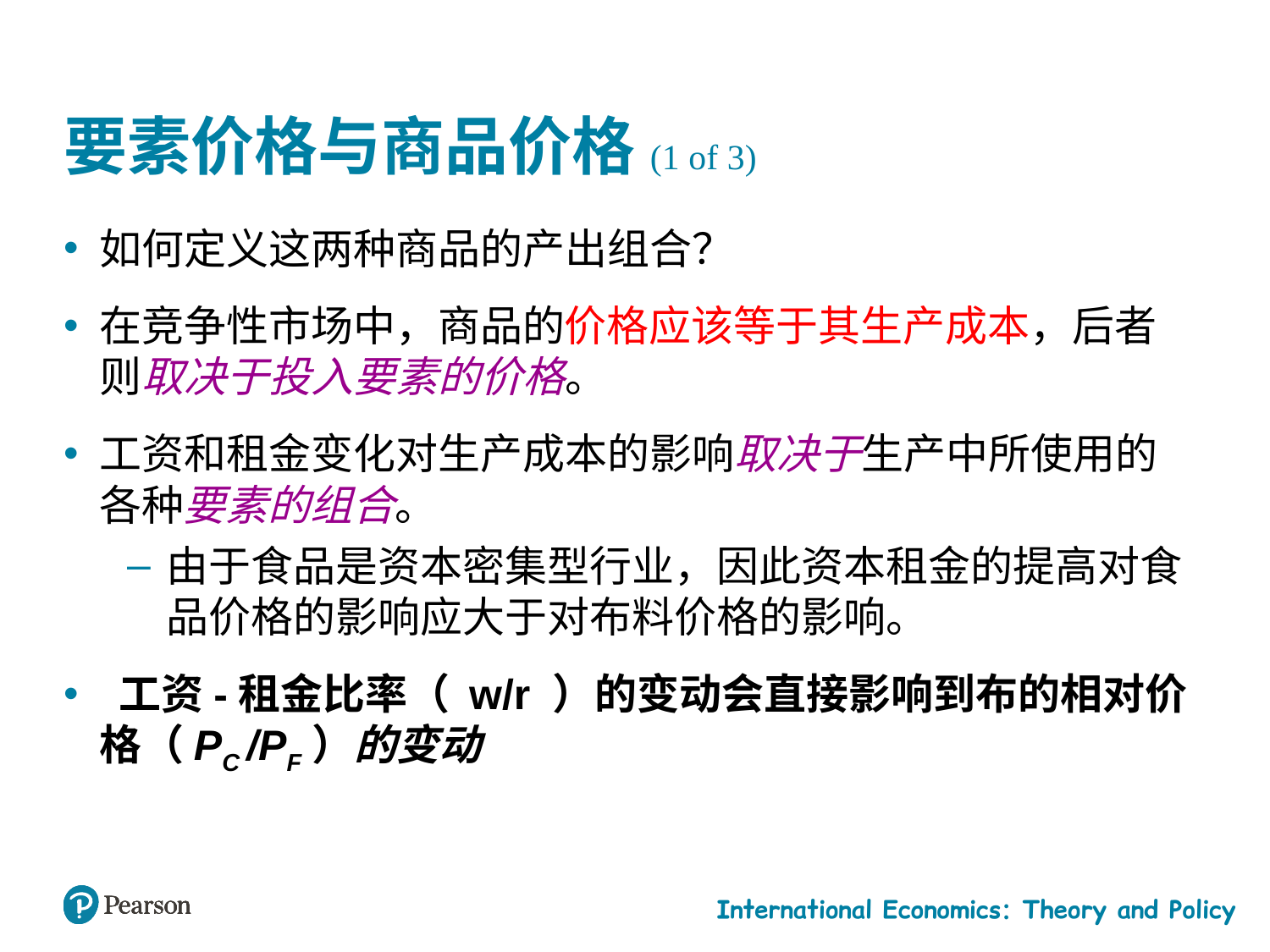

# 要素价格与商品价格(1 of 3)
如何定义这两种商品的产出组合？
在竞争性市场中，商品的价格应该等于其生产成本，后者则取决于投入要素的价格。
工资和租金变化对生产成本的影响取决于生产中所使用的各种要素的组合。
由于食品是资本密集型行业，因此资本租金的提高对食品价格的影响应大于对布料价格的影响。
 工资-租金比率（ w/r ）的变动会直接影响到布的相对价格（PC /PF）的变动